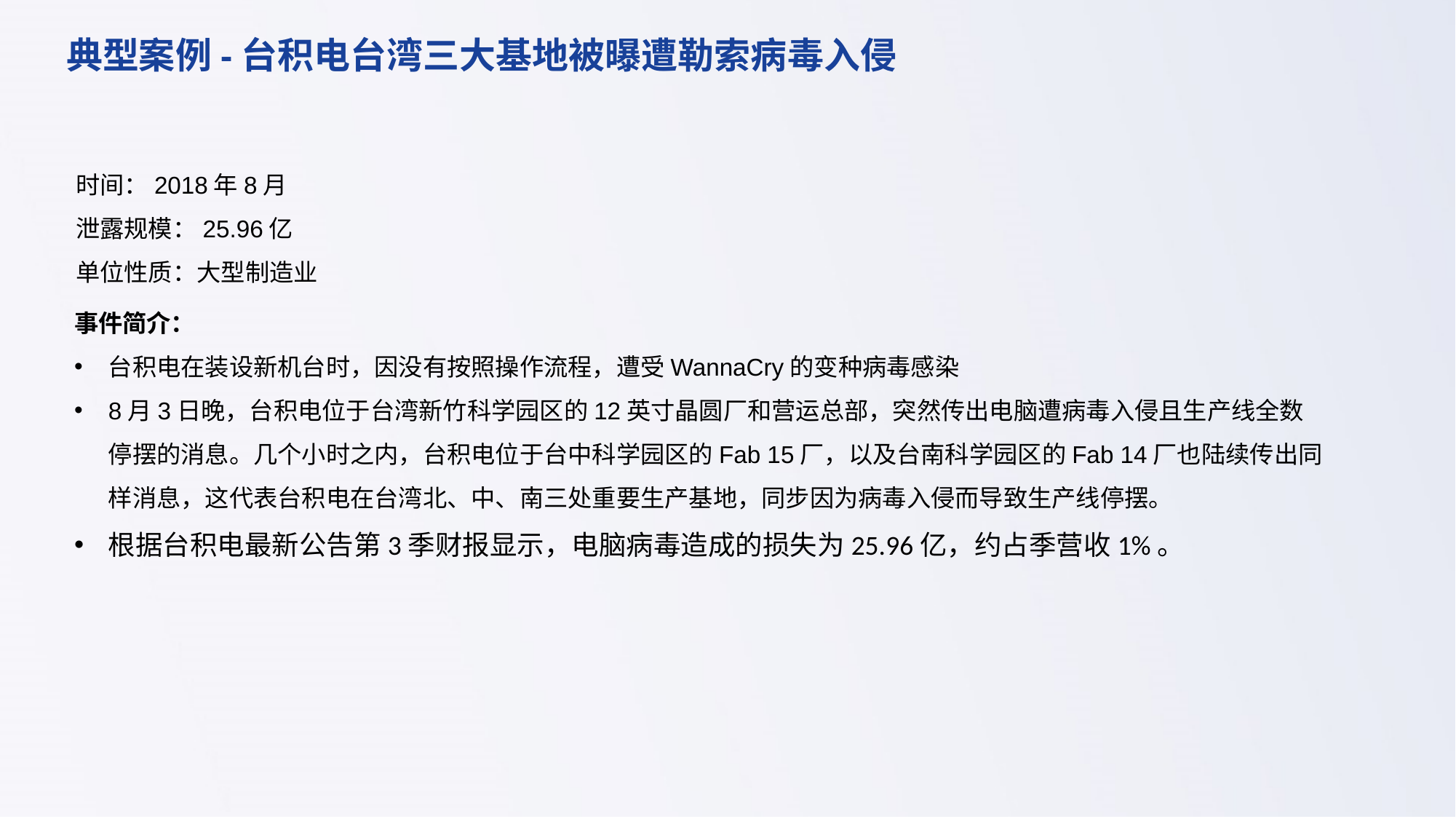

典型案例-台积电台湾三大基地被曝遭勒索病毒入侵
时间：2018年8月
泄露规模：25.96亿
单位性质：大型制造业
事件简介：
台积电在装设新机台时，因没有按照操作流程，遭受WannaCry的变种病毒感染
8月3日晚，台积电位于台湾新竹科学园区的12英寸晶圆厂和营运总部，突然传出电脑遭病毒入侵且生产线全数停摆的消息。几个小时之内，台积电位于台中科学园区的Fab 15厂，以及台南科学园区的Fab 14厂也陆续传出同样消息，这代表台积电在台湾北、中、南三处重要生产基地，同步因为病毒入侵而导致生产线停摆。
根据台积电最新公告第3季财报显示，电脑病毒造成的损失为25.96亿，约占季营收1%。